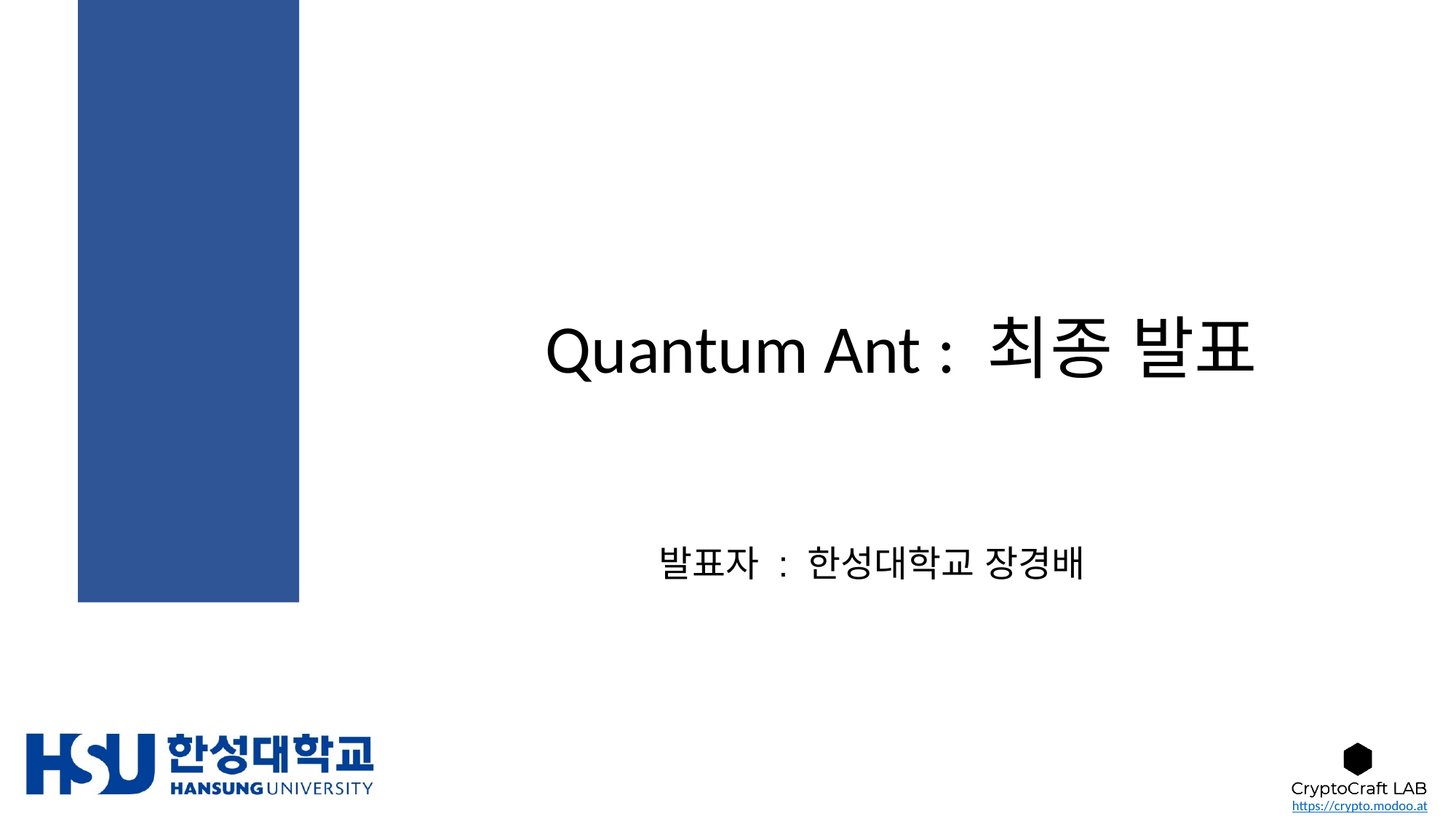

# Quantum Ant : 최종 발표
발표자 : 한성대학교 장경배